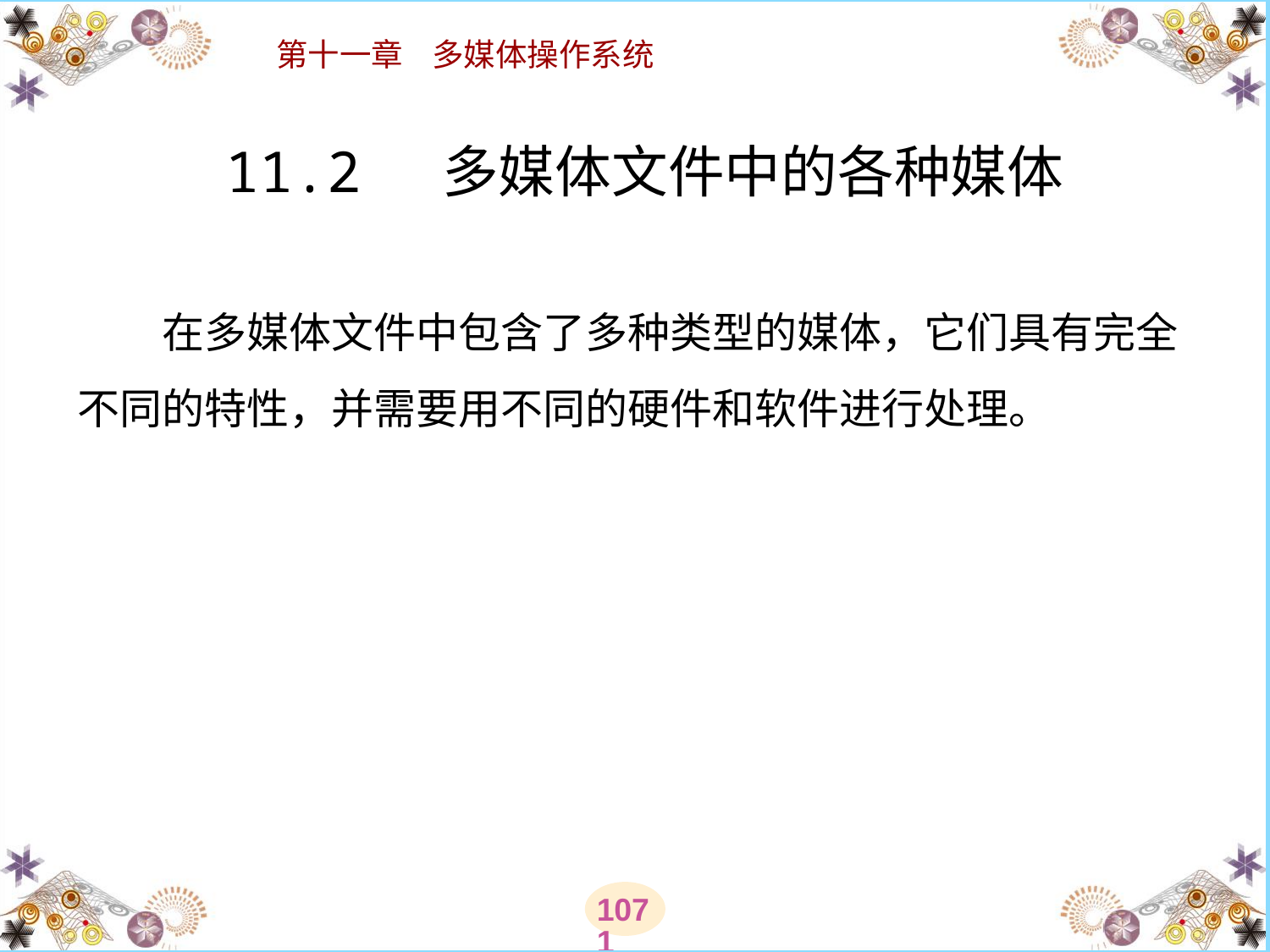

# 11.2  多媒体文件中的各种媒体 　　在多媒体文件中包含了多种类型的媒体，它们具有完全不同的特性，并需要用不同的硬件和软件进行处理。